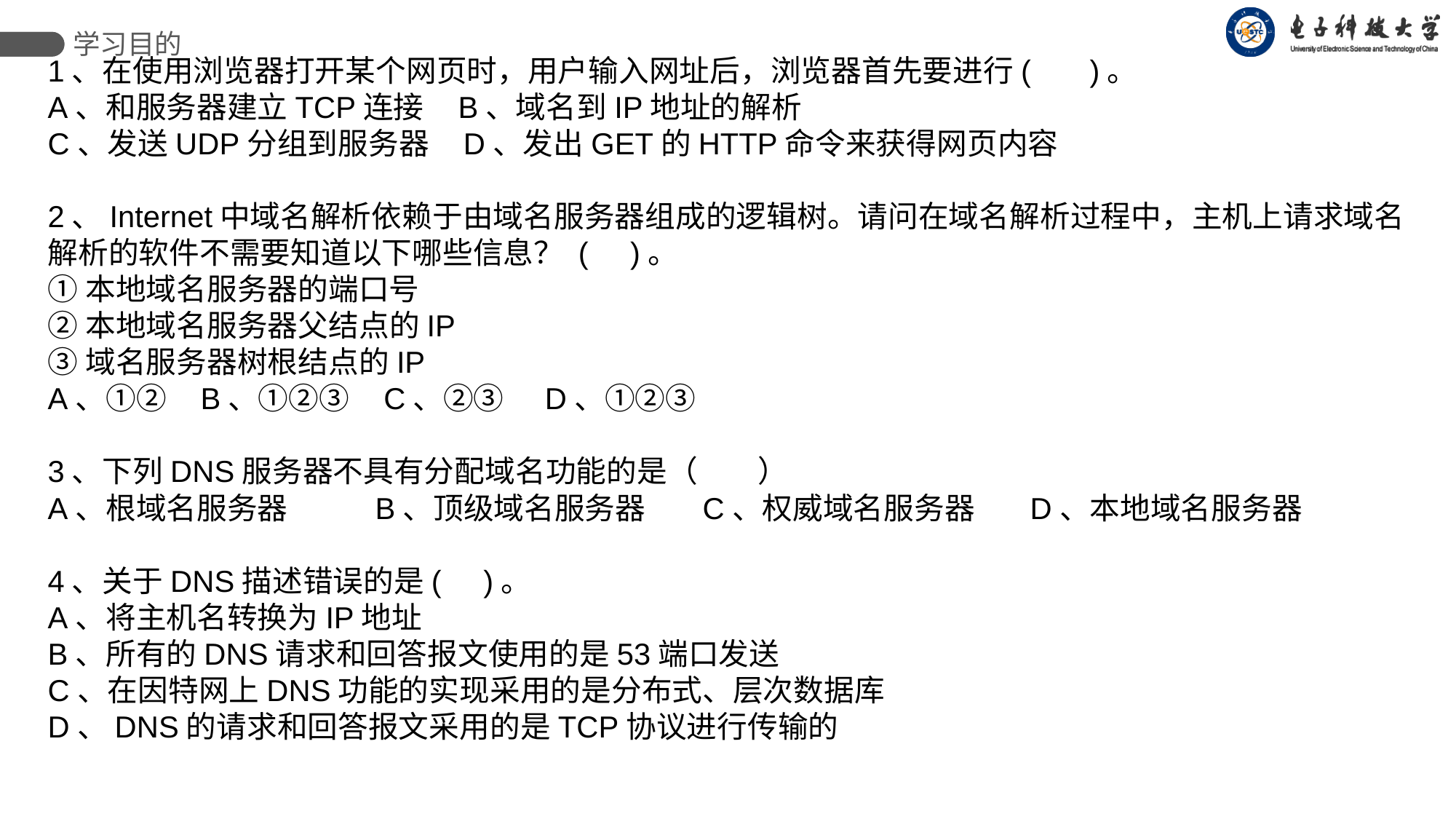

学习目的
1、在使用浏览器打开某个网页时，用户输入网址后，浏览器首先要进行(       )。
A、和服务器建立TCP连接    B、域名到IP地址的解析
C、发送UDP分组到服务器    D、发出GET的HTTP命令来获得网页内容

2、Internet中域名解析依赖于由域名服务器组成的逻辑树。请问在域名解析过程中，主机上请求域名解析的软件不需要知道以下哪些信息？ (     )。
①本地域名服务器的端口号
②本地域名服务器父结点的IP
③域名服务器树根结点的IP
A、①②    B、①②③    C、②③     D、①②③

3、下列DNS服务器不具有分配域名功能的是（         ）
A、根域名服务器	B、顶级域名服务器	C、权威域名服务器	D、本地域名服务器

4、关于DNS描述错误的是(     )。
A、将主机名转换为IP地址
B、所有的DNS请求和回答报文使用的是53端口发送
C、在因特网上DNS功能的实现采用的是分布式、层次数据库
D、DNS的请求和回答报文采用的是TCP协议进行传输的